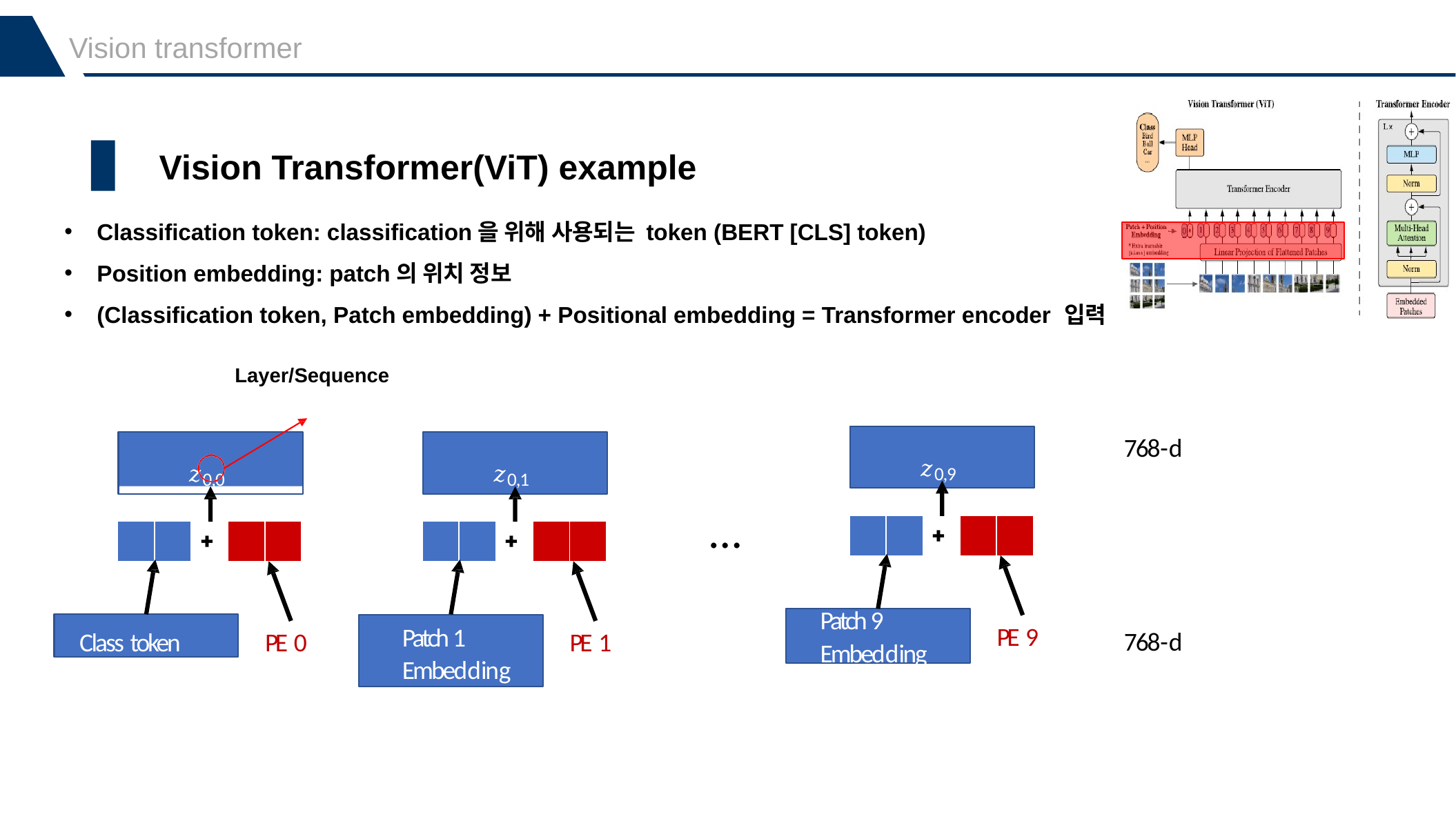

Vision transformer

Vision Transformer(ViT) example
Classification token: classification을 위해 사용되는 token (BERT [CLS] token)
Position embedding: patch의 위치 정보
(Classification token, Patch embedding) + Positional embedding = Transformer encoder 입력

Layer/Sequence

𝑧0,9
768-d

𝑧0,0
𝑧0,1

…
|  |  | + |  |  |
| --- | --- | --- | --- | --- |
|  |  | + |  |  |
| --- | --- | --- | --- | --- |
|  |  | + |  |  |
| --- | --- | --- | --- | --- |

Patch 9
Embedding

Class token
PE 9
Patch 1
Embedding
768-d
PE 0
PE 1